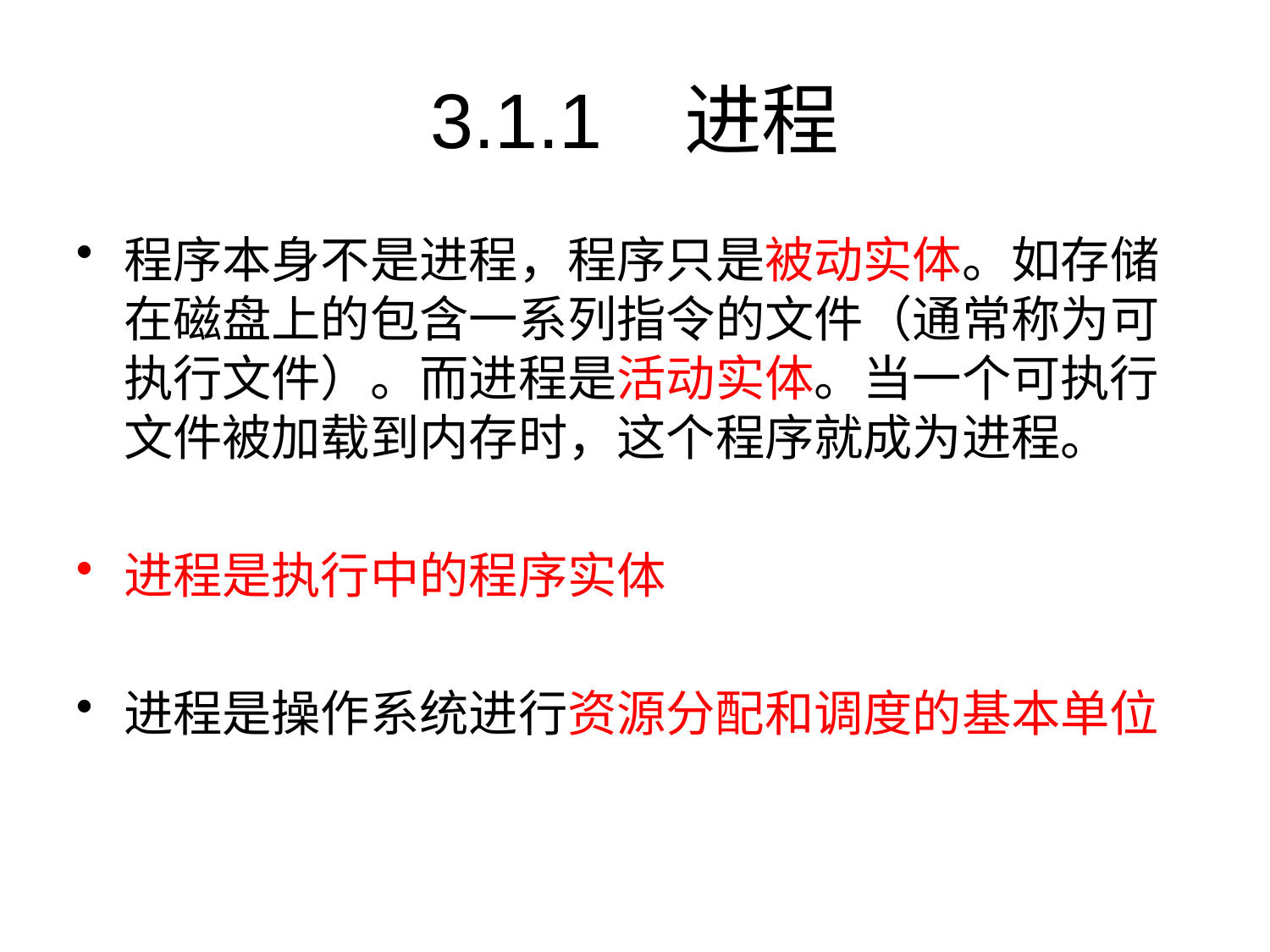

# 3.1.1	进程
程序本身不是进程，程序只是被动实体。如存储在磁盘上的包含一系列指令的文件（通常称为可执行文件）。而进程是活动实体。当一个可执行文件被加载到内存时，这个程序就成为进程。

进程是执行中的程序实体

进程是操作系统进行资源分配和调度的基本单位